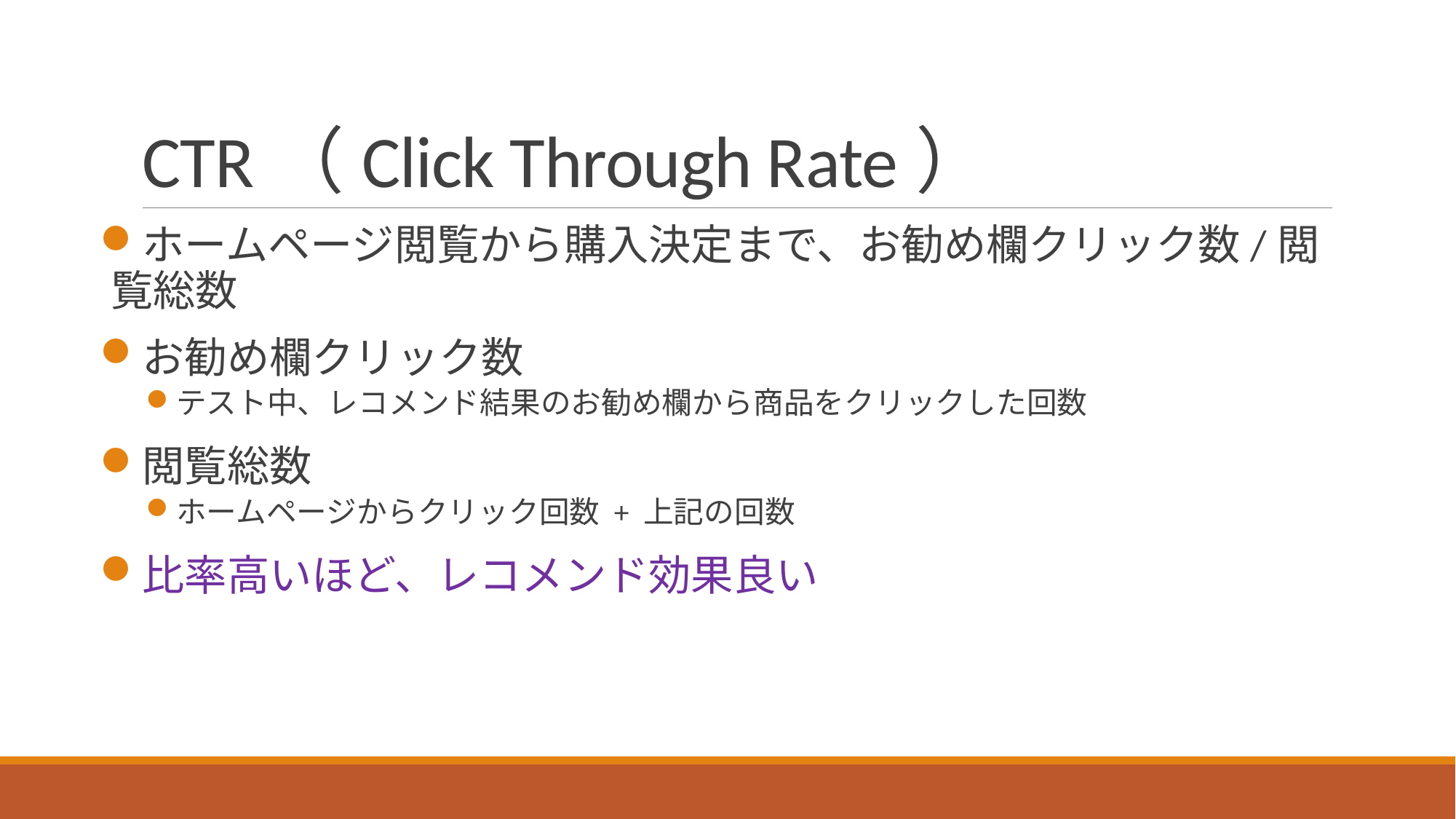

# CTR（Click Through Rate）
ホームページ閲覧から購入決定まで、お勧め欄クリック数/閲覧総数
お勧め欄クリック数
テスト中、レコメンド結果のお勧め欄から商品をクリックした回数
閲覧総数
ホームページからクリック回数 + 上記の回数
比率高いほど、レコメンド効果良い